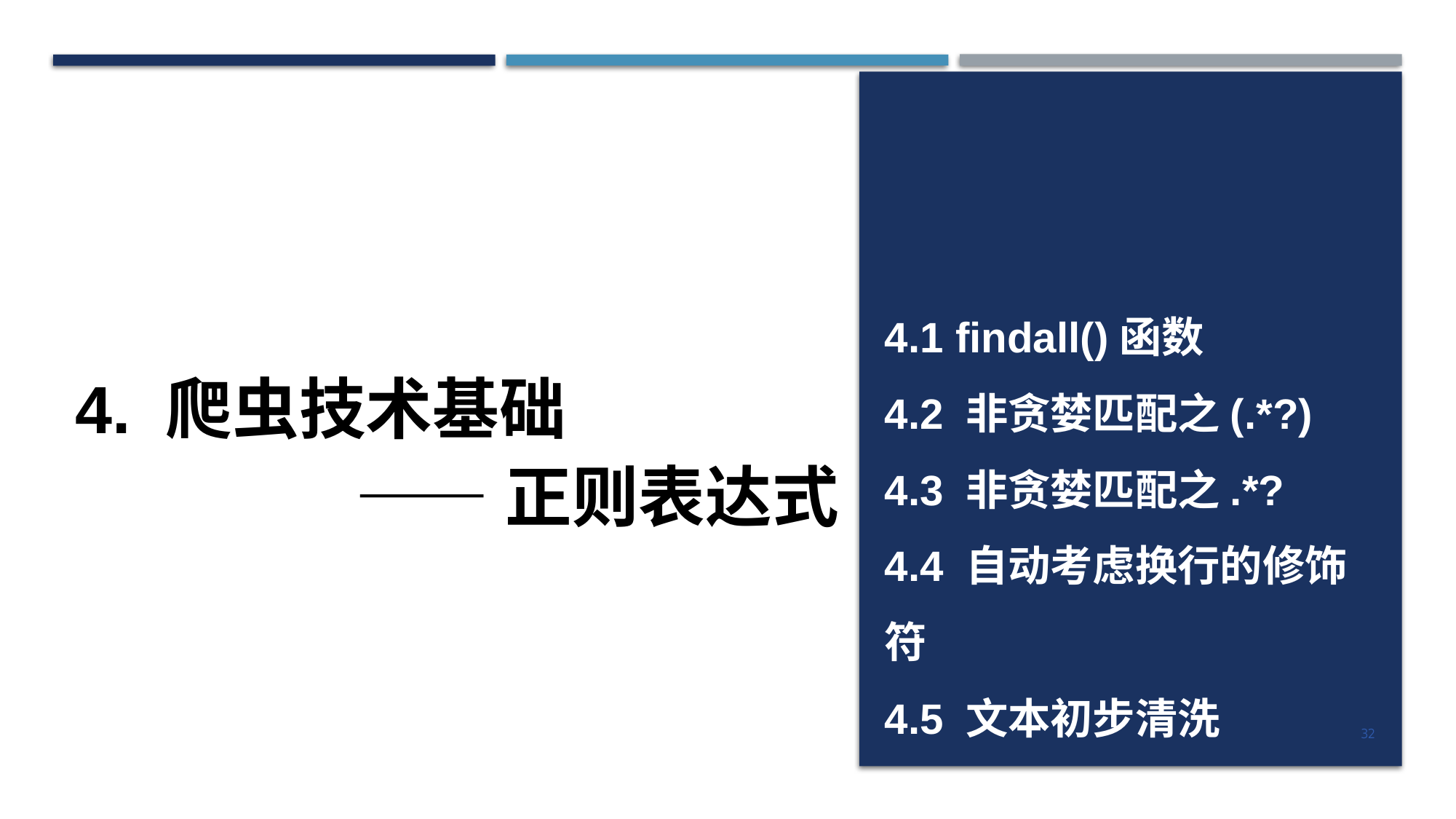

4.1 findall()函数
4.2 非贪婪匹配之(.*?)
4.3 非贪婪匹配之.*?
4.4 自动考虑换行的修饰符
4.5 文本初步清洗
4. 爬虫技术基础
——正则表达式
32